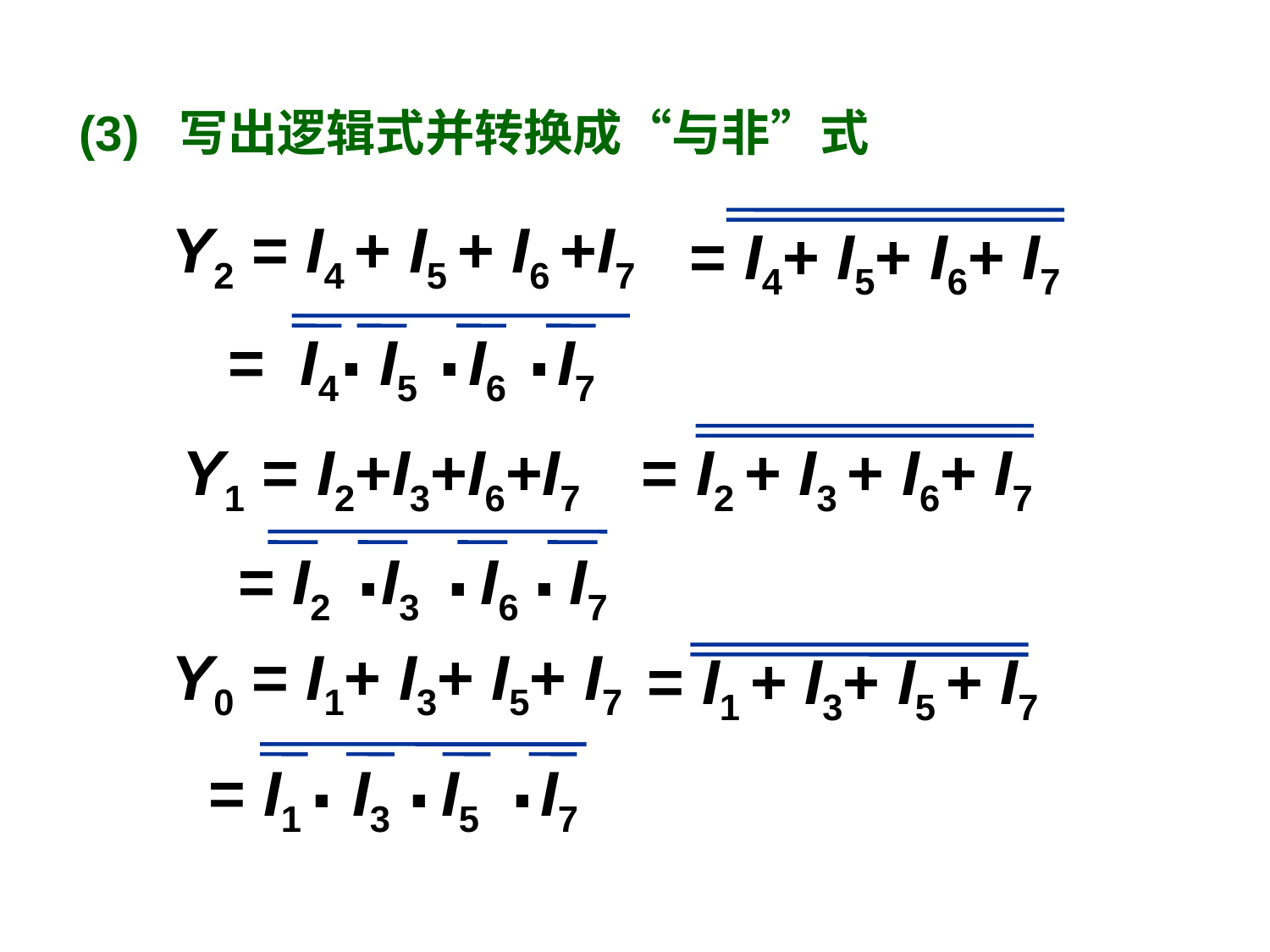

(3)  写出逻辑式并转换成“与非”式
Y2 = I4 + I5 + I6 +I7
= I4+ I5+ I6+ I7

.
.
.
 =  I4    I5     I6     I7

Y1 = I2+I3+I6+I7
= I2 + I3 + I6+ I7

.
.
.
 = I2     I3      I6     I7

Y0 = I1+ I3+ I5+ I7
= I1 + I3+ I5 + I7

.
.
.
 = I1     I3     I5      I7